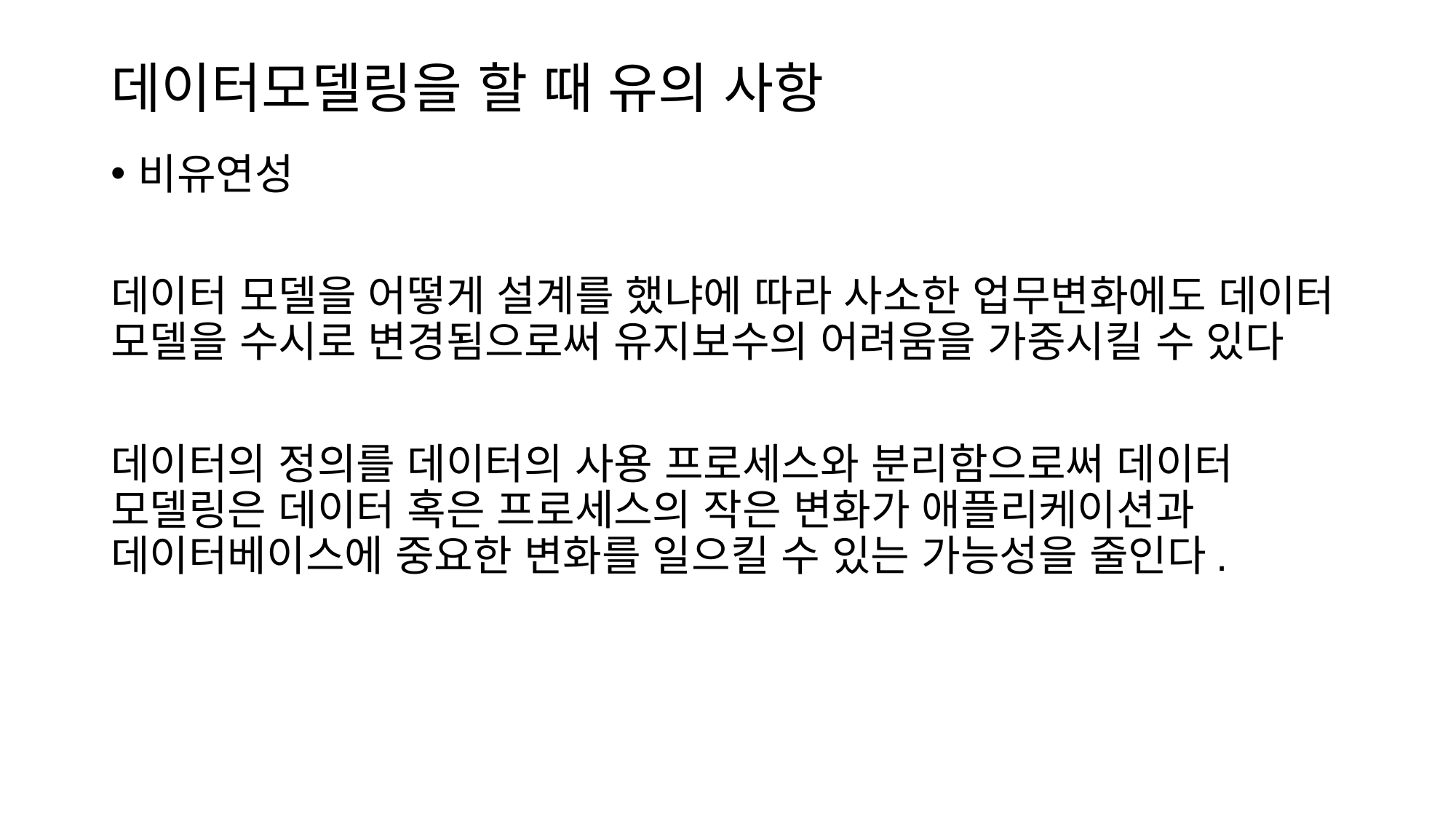

# 데이터모델링을 할 때 유의 사항
비유연성

데이터 모델을 어떻게 설계를 했냐에 따라 사소한 업무변화에도 데이터 모델을 수시로 변경됨으로써 유지보수의 어려움을 가중시킬 수 있다

데이터의 정의를 데이터의 사용 프로세스와 분리함으로써 데이터 모델링은 데이터 혹은 프로세스의 작은 변화가 애플리케이션과 데이터베이스에 중요한 변화를 일으킬 수 있는 가능성을 줄인다.